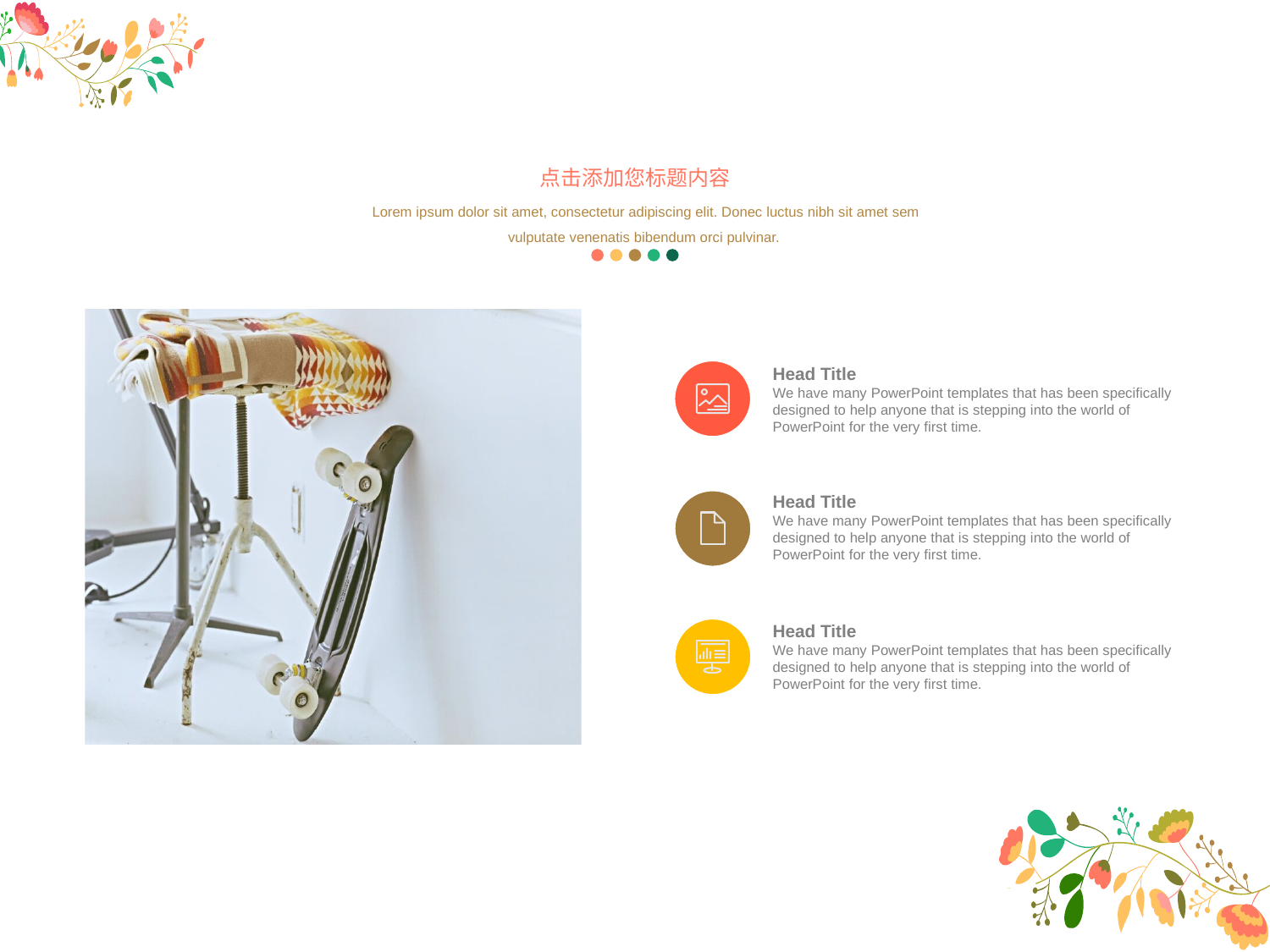

点击添加您标题内容
Lorem ipsum dolor sit amet, consectetur adipiscing elit. Donec luctus nibh sit amet sem vulputate venenatis bibendum orci pulvinar.

Head Title
We have many PowerPoint templates that has been specifically designed to help anyone that is stepping into the world of PowerPoint for the very first time.

Head Title
We have many PowerPoint templates that has been specifically designed to help anyone that is stepping into the world of PowerPoint for the very first time.

Head Title
We have many PowerPoint templates that has been specifically designed to help anyone that is stepping into the world of PowerPoint for the very first time.